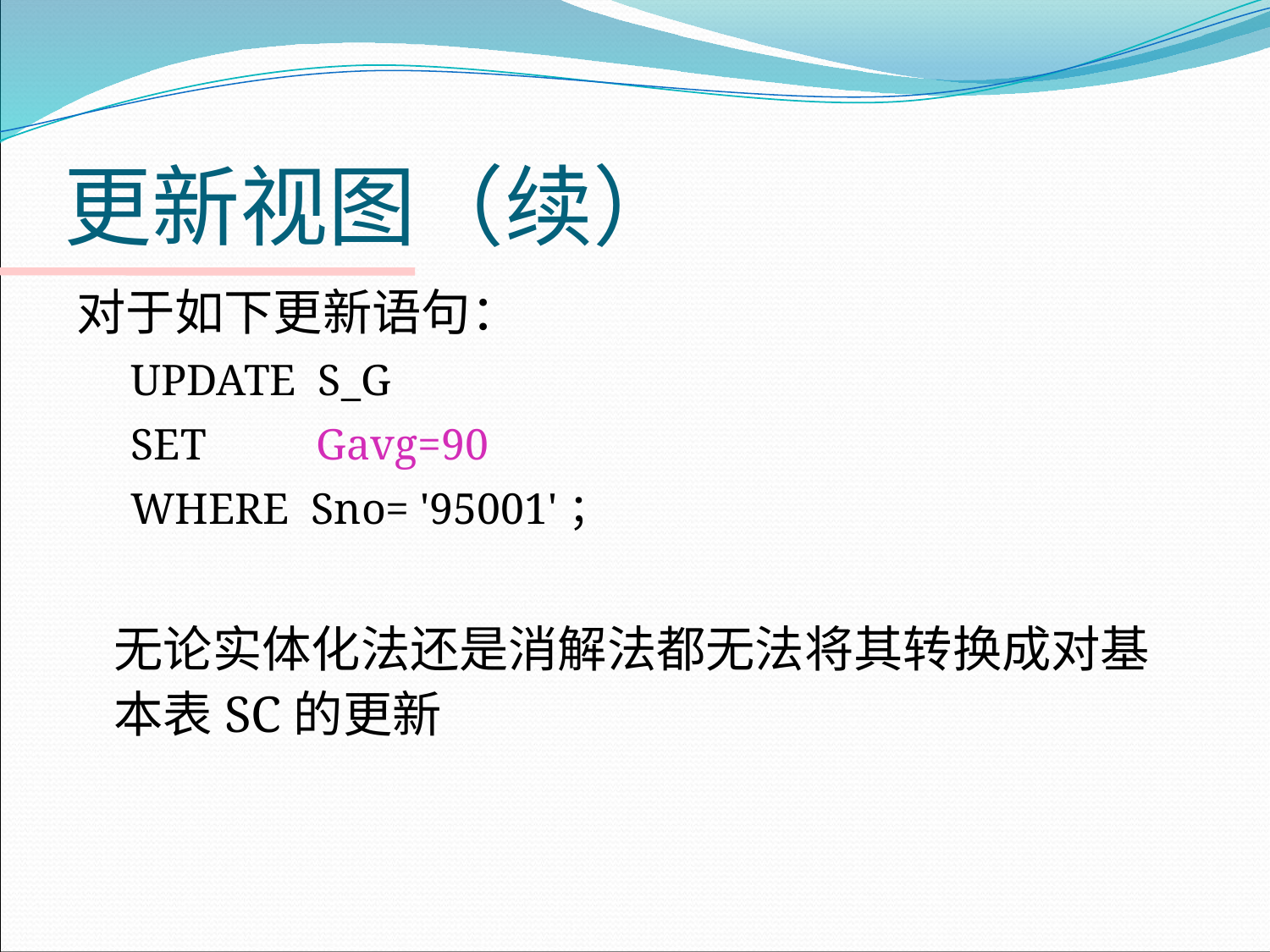

# 更新视图（续）
对于如下更新语句：
UPDATE  S_G
SET          Gavg=90
WHERE  Sno= '95001'；

	无论实体化法还是消解法都无法将其转换成对基本表SC的更新

394